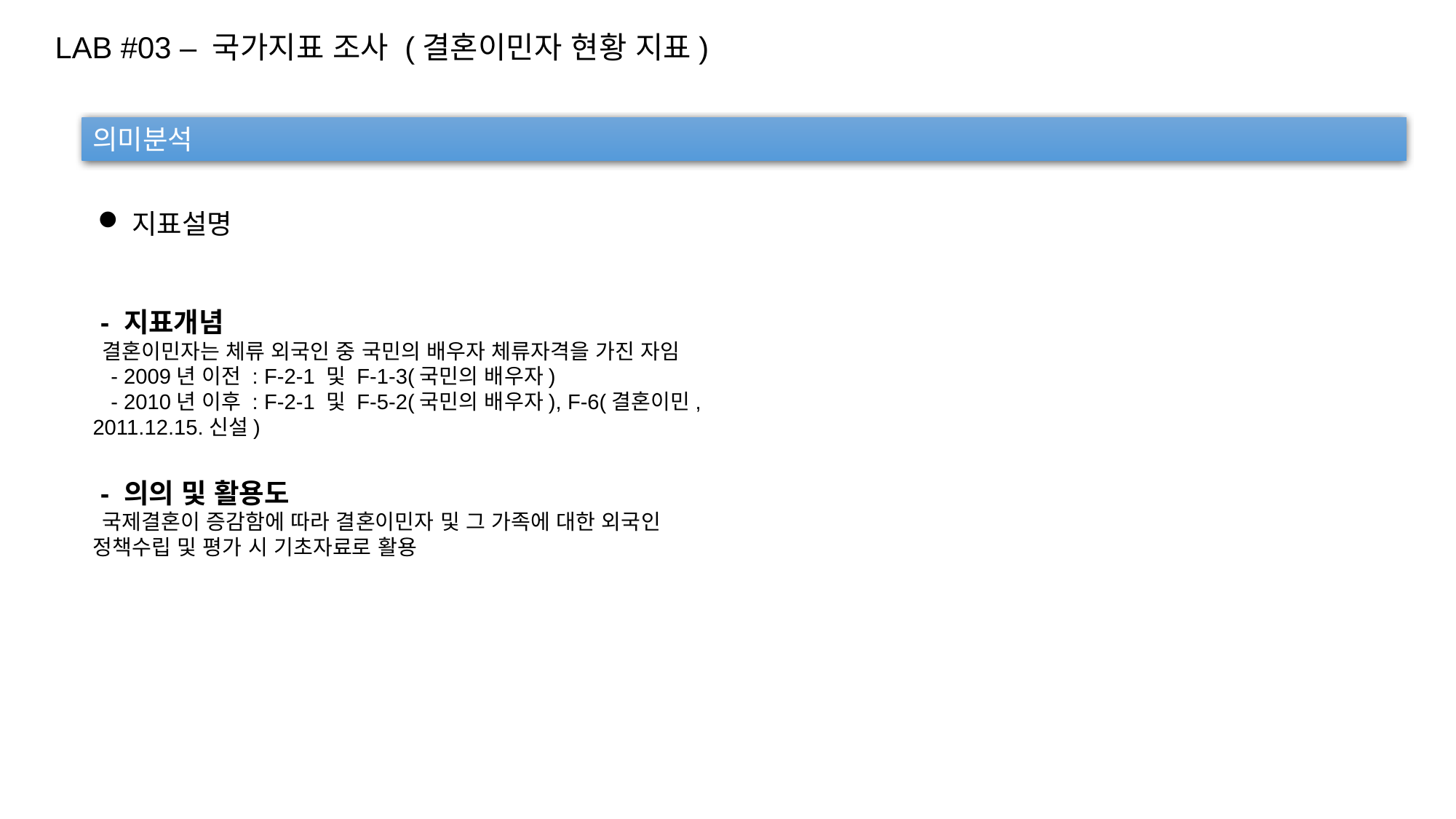

LAB #03 – 국가지표 조사 (결혼이민자 현황 지표)
의미분석
지표설명
 - 지표개념
 결혼이민자는 체류 외국인 중 국민의 배우자 체류자격을 가진 자임
   - 2009년 이전 : F-2-1 및 F-1-3(국민의 배우자)
   - 2010년 이후 : F-2-1 및 F-5-2(국민의 배우자), F-6(결혼이민, 2011.12.15.신설)

 - 의의 및 활용도
 국제결혼이 증감함에 따라 결혼이민자 및 그 가족에 대한 외국인 정책수립 및 평가 시 기초자료로 활용